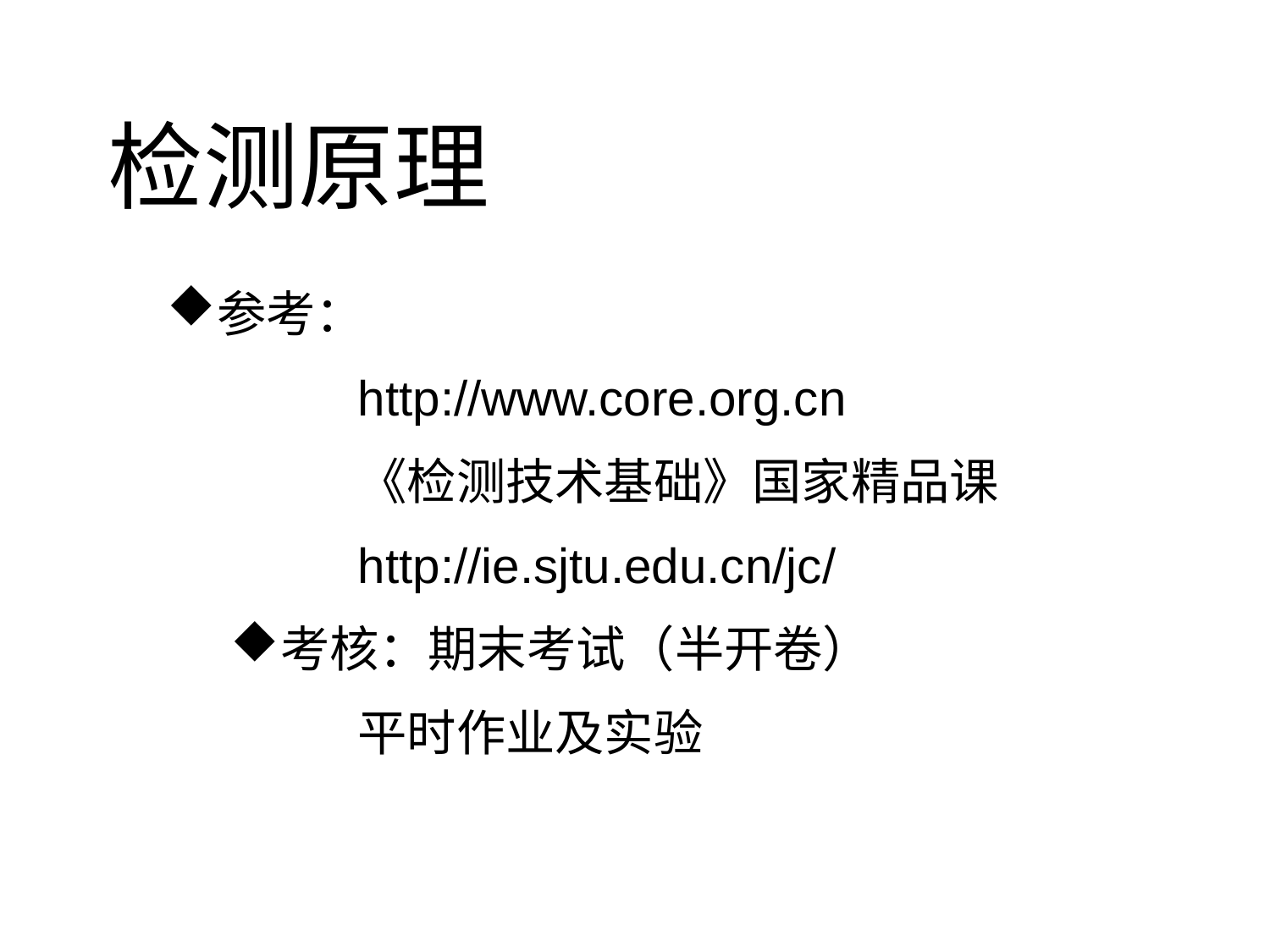

检测原理
参考：
	http://www.core.org.cn
	《检测技术基础》国家精品课
	http://ie.sjtu.edu.cn/jc/
考核：期末考试（半开卷）
平时作业及实验